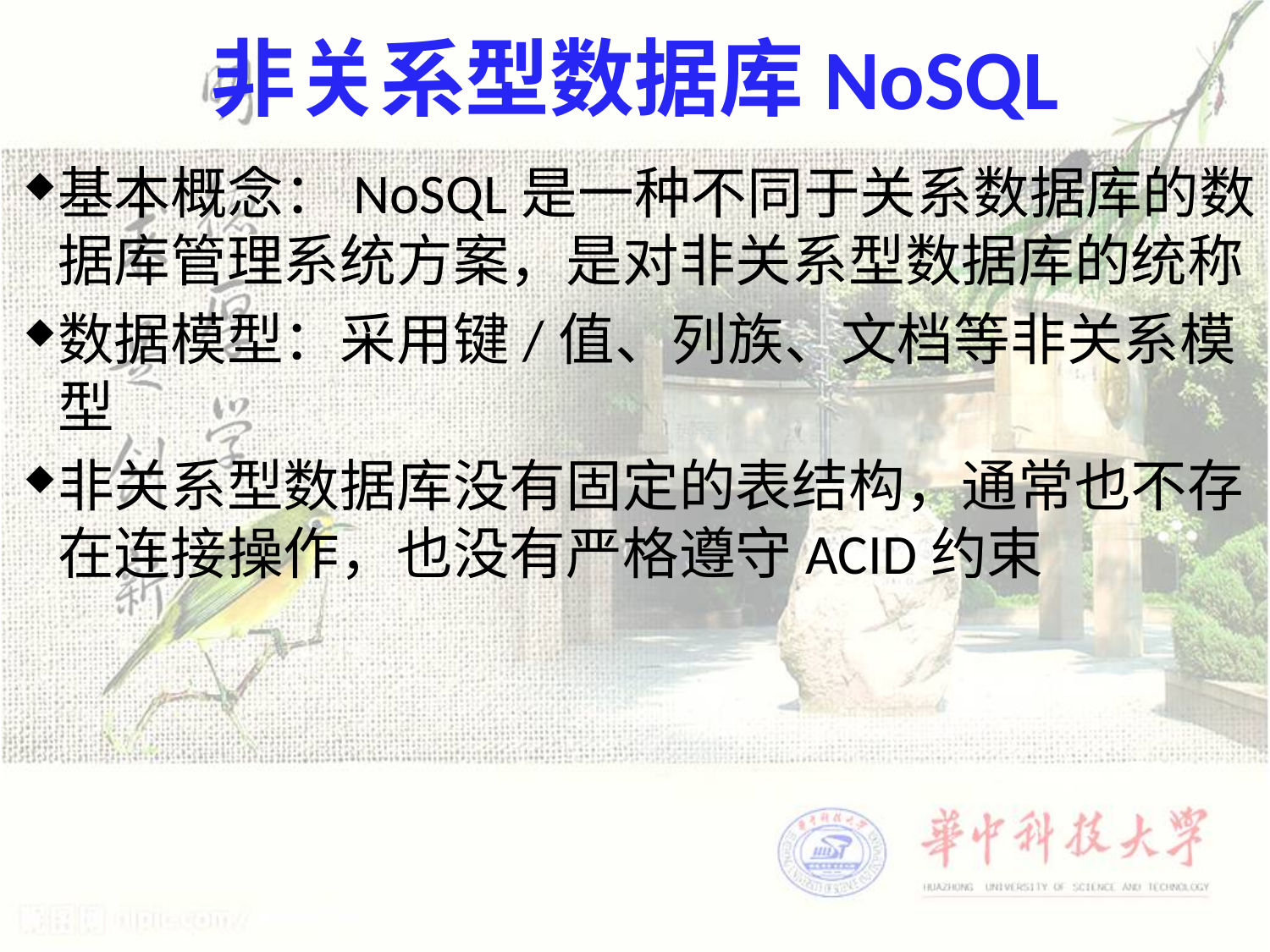

# 非关系型数据库NoSQL
基本概念：NoSQL是一种不同于关系数据库的数据库管理系统方案，是对非关系型数据库的统称
数据模型：采用键/值、列族、文档等非关系模型
非关系型数据库没有固定的表结构，通常也不存在连接操作，也没有严格遵守ACID约束